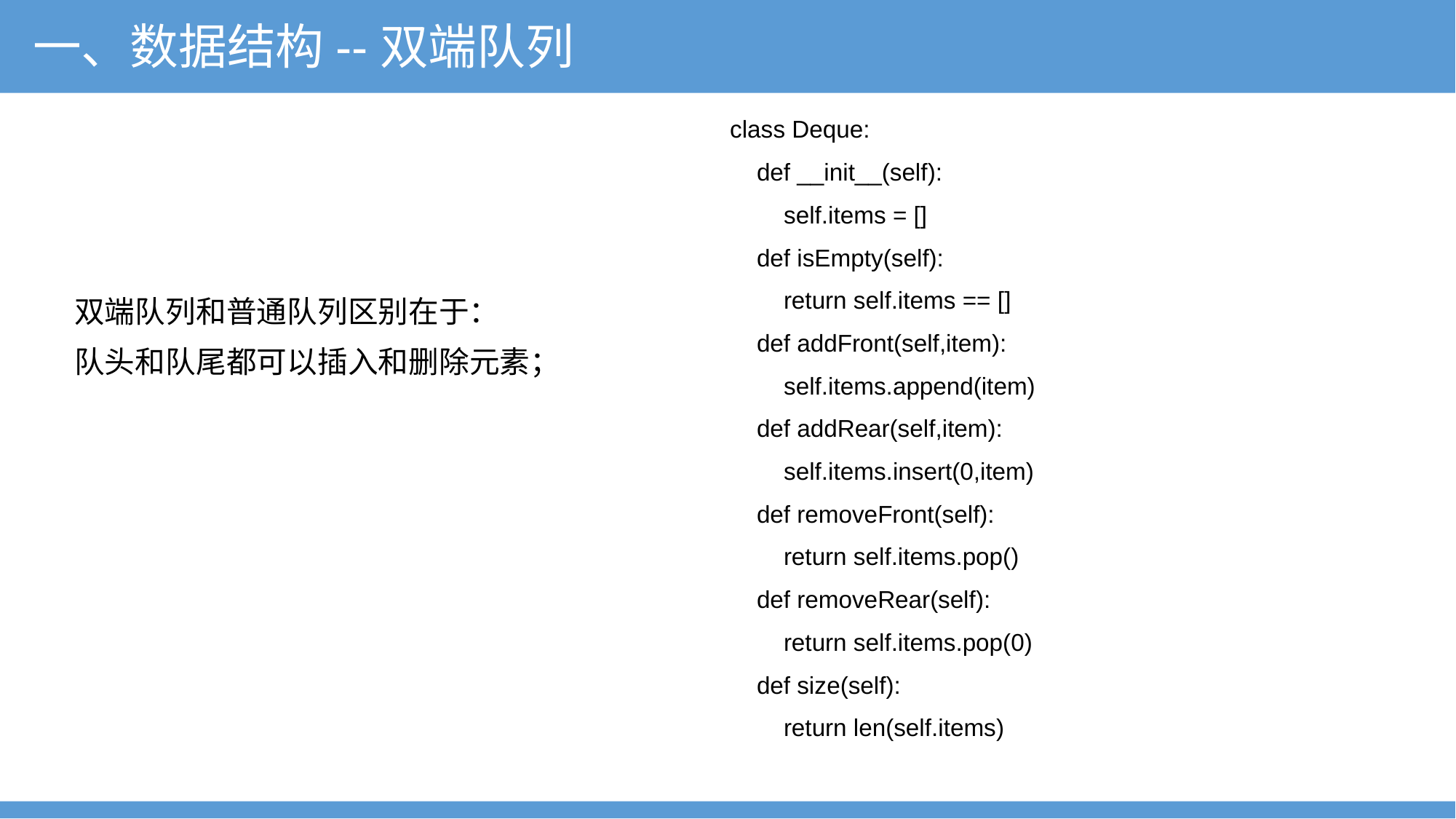

一、数据结构--双端队列
class Deque:
    def __init__(self):
        self.items = []
    def isEmpty(self):
        return self.items == []
    def addFront(self,item):
        self.items.append(item)
    def addRear(self,item):
        self.items.insert(0,item)
    def removeFront(self):
        return self.items.pop()
    def removeRear(self):
        return self.items.pop(0)
    def size(self):
        return len(self.items)
双端队列和普通队列区别在于：
队头和队尾都可以插入和删除元素；